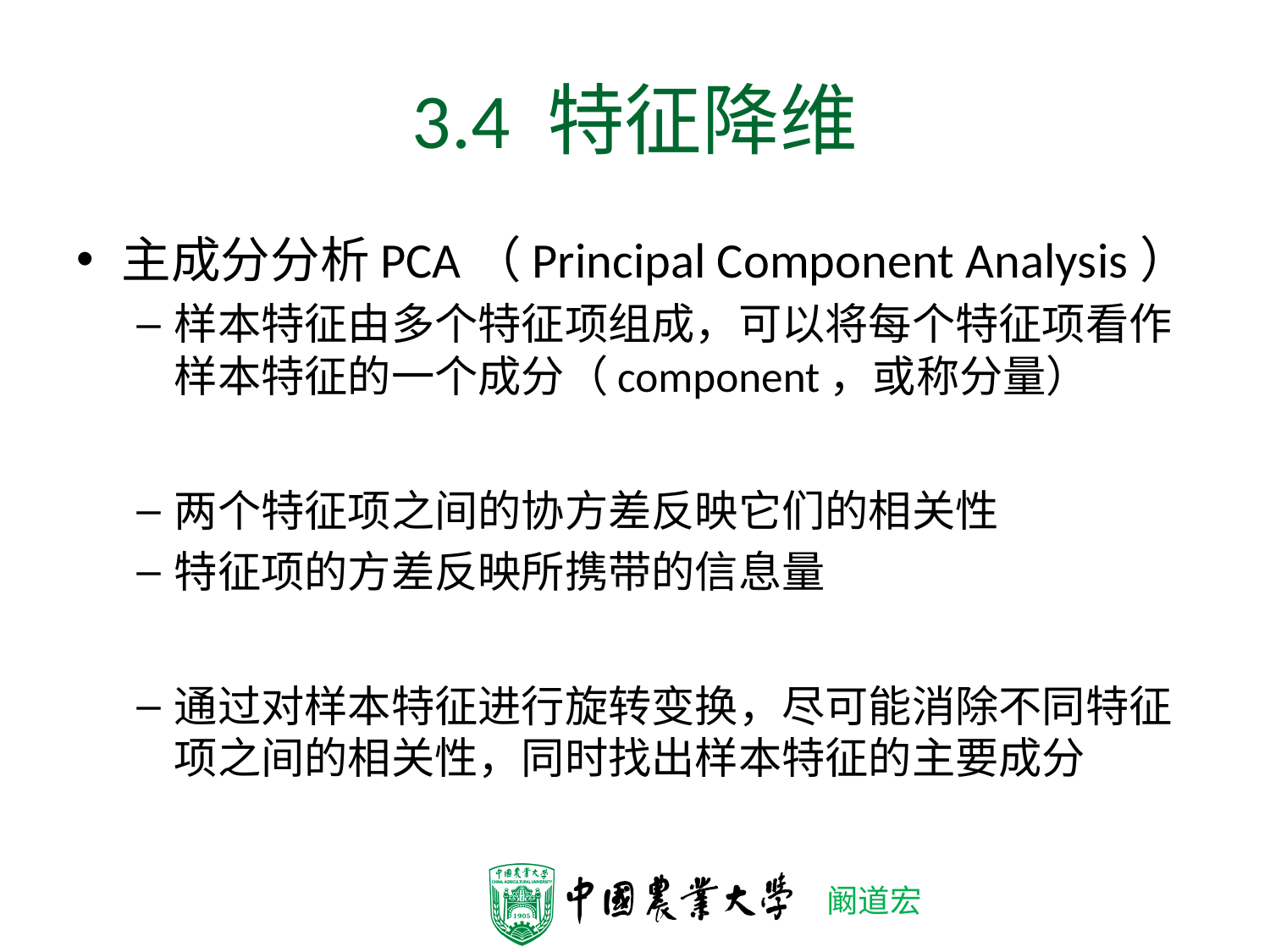

# 3.4 特征降维
主成分分析PCA（Principal Component Analysis）
样本特征由多个特征项组成，可以将每个特征项看作样本特征的一个成分（component，或称分量）

两个特征项之间的协方差反映它们的相关性
特征项的方差反映所携带的信息量

通过对样本特征进行旋转变换，尽可能消除不同特征项之间的相关性，同时找出样本特征的主要成分